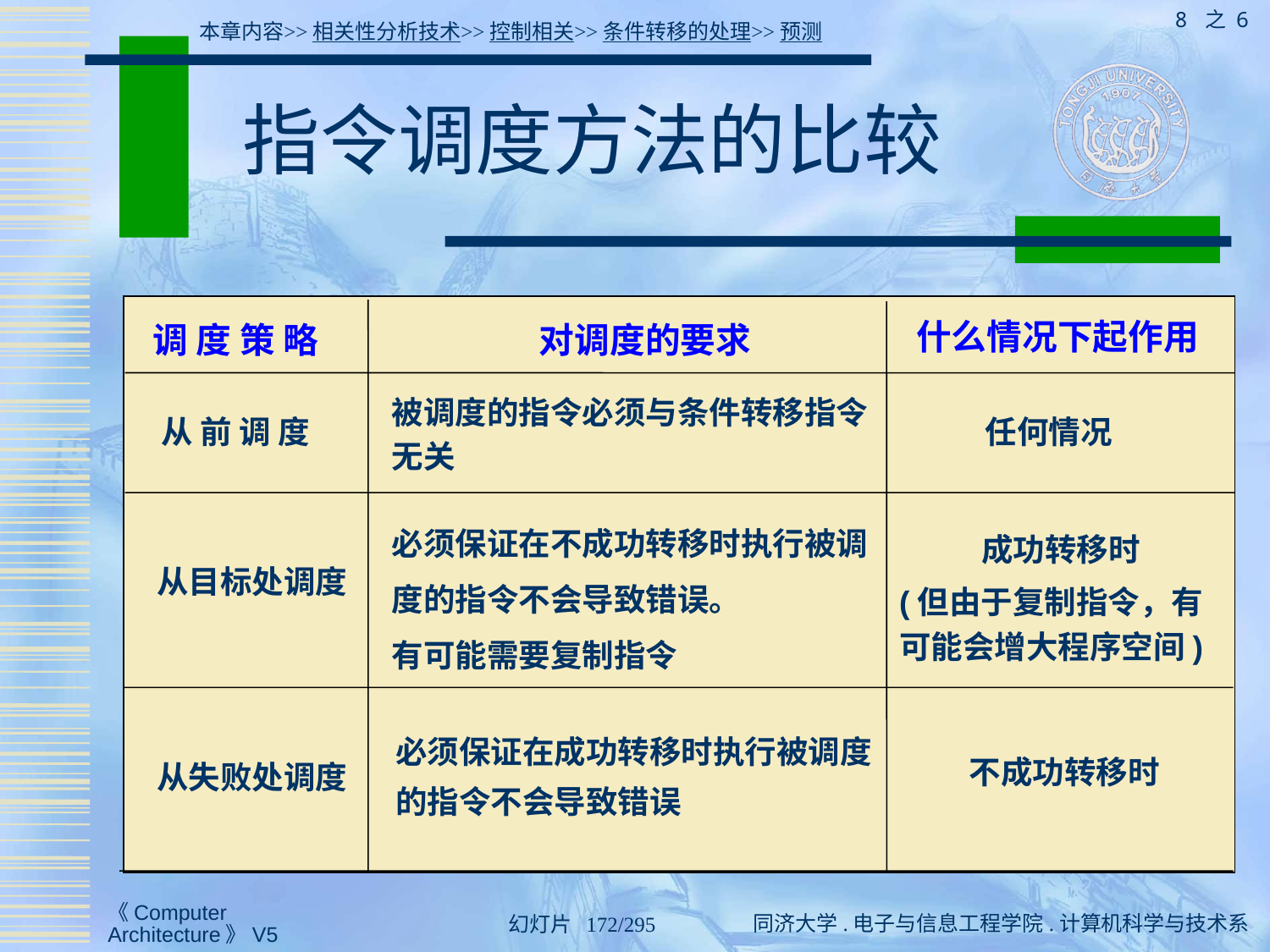

8 之 6
本章内容>>相关性分析技术>>控制相关>>条件转移的处理>>预测
# 指令调度方法的比较

什么情况下起作用
调 度 策 略
对调度的要求

被调度的指令必须与条件转移指令
无关
从 前 调 度
任何情况

必须保证在不成功转移时执行被调
度的指令不会导致错误。
有可能需要复制指令
成功转移时
(但由于复制指令，有
可能会增大程序空间)
从目标处调度

必须保证在成功转移时执行被调度
的指令不会导致错误
不成功转移时
从失败处调度